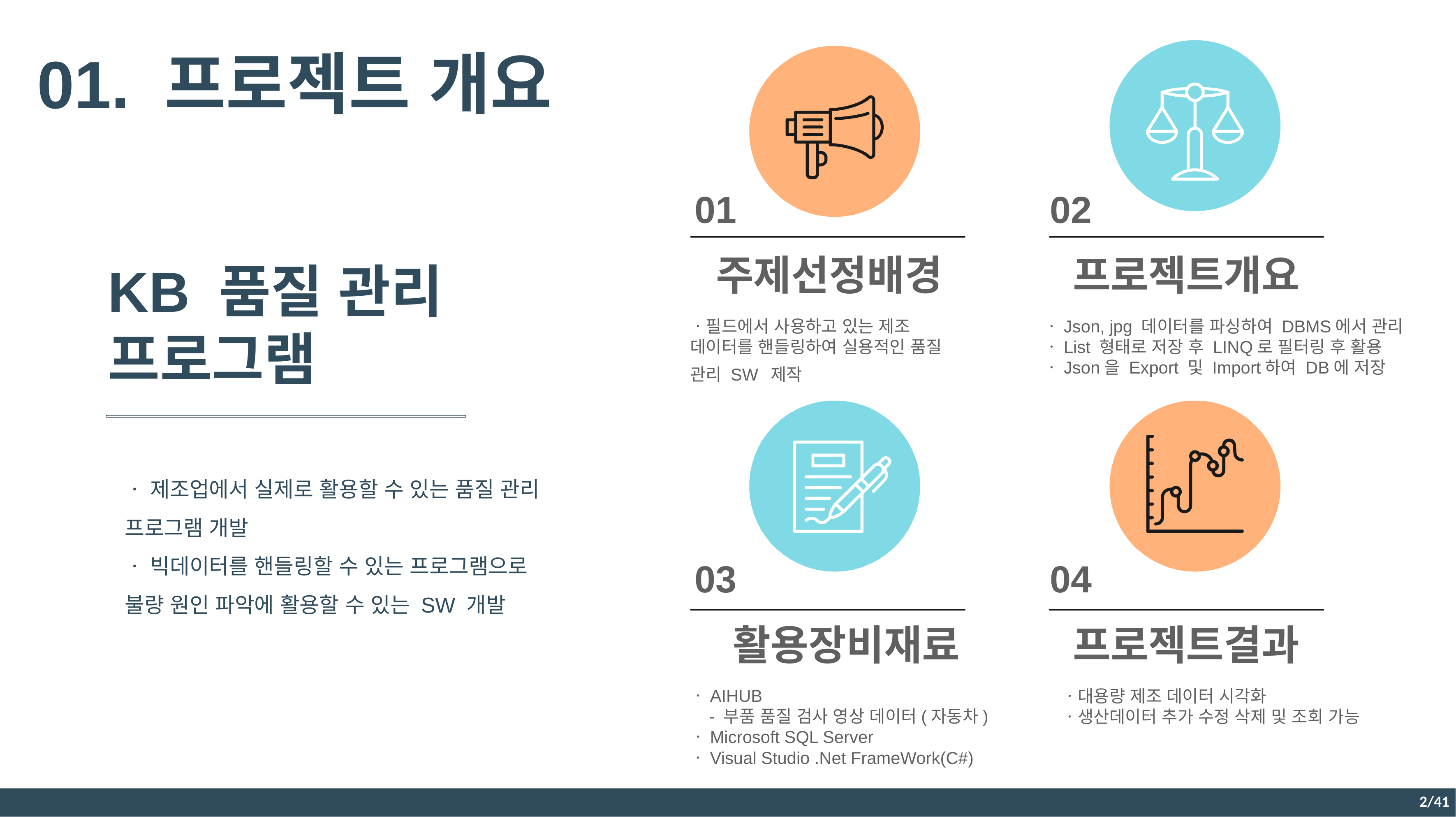

01. 프로젝트 개요

01
02

주제선정배경
프로젝트개요
KB 품질 관리
프로그램

ㆍ필드에서 사용하고 있는 제조 데이터를 핸들링하여 실용적인 품질 관리 SW 제작
ㆍJson, jpg 데이터를 파싱하여 DBMS에서 관리
ㆍList 형태로 저장 후 LINQ로 필터링 후 활용
ㆍJson을 Export 및 Import하여 DB에 저장

ㆍ 제조업에서 실제로 활용할 수 있는 품질 관리
프로그램 개발
ㆍ 빅데이터를 핸들링할 수 있는 프로그램으로
불량 원인 파악에 활용할 수 있는 SW 개발
03
04

활용장비재료
프로젝트결과
ㆍAIHUB
    - 부품 품질 검사 영상 데이터(자동차)
ㆍMicrosoft SQL Server
ㆍVisual Studio .Net FrameWork(C#)
ㆍ대용량 제조 데이터 시각화
ㆍ생산데이터 추가 수정 삭제 및 조회 가능

2/41